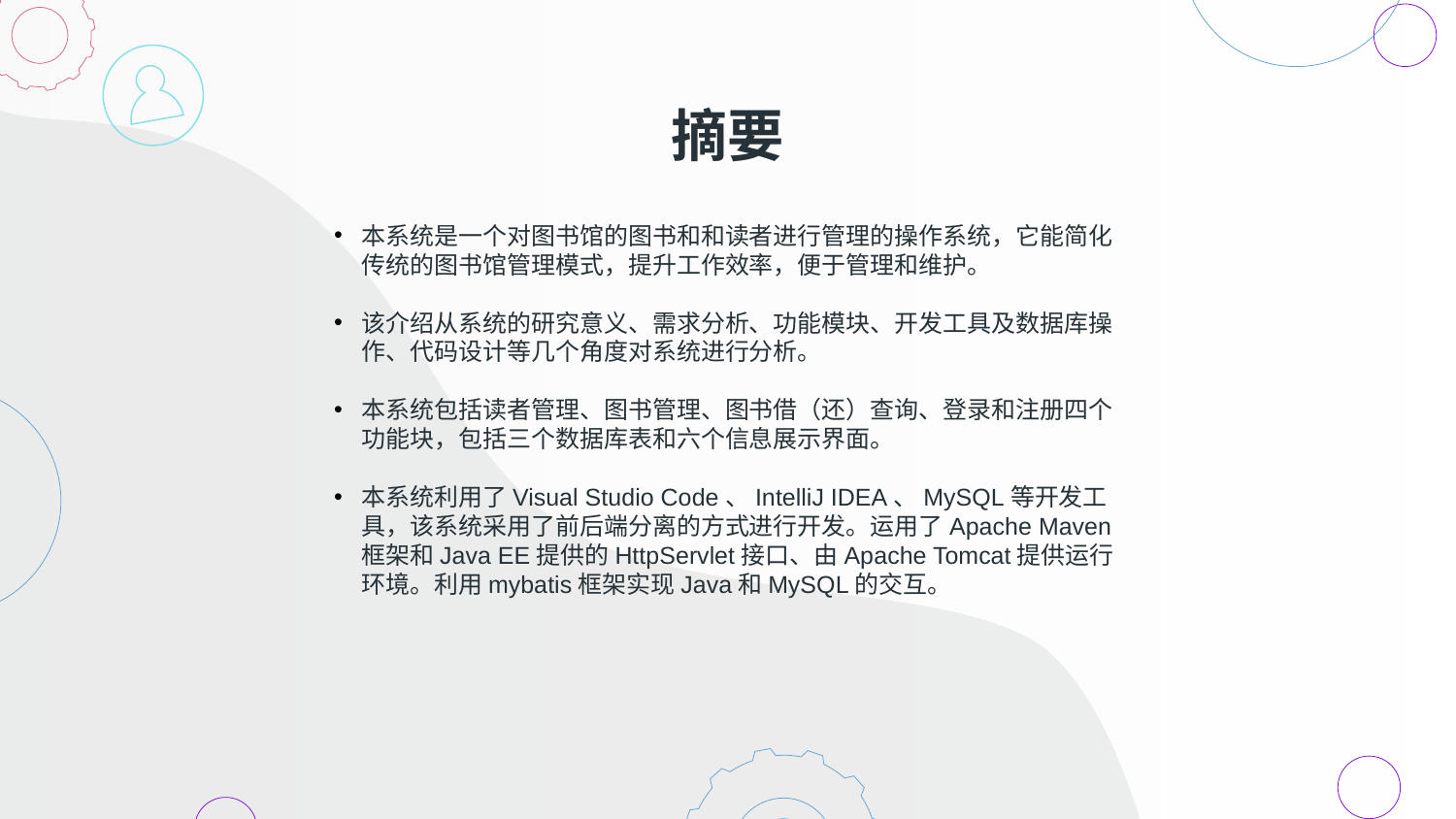

# 摘要
本系统是一个对图书馆的图书和和读者进行管理的操作系统，它能简化传统的图书馆管理模式，提升工作效率，便于管理和维护。

该介绍从系统的研究意义、需求分析、功能模块、开发工具及数据库操作、代码设计等几个角度对系统进行分析。

本系统包括读者管理、图书管理、图书借（还）查询、登录和注册四个功能块，包括三个数据库表和六个信息展示界面。

本系统利用了Visual Studio Code、IntelliJ IDEA、MySQL等开发工具，该系统采用了前后端分离的方式进行开发。运用了Apache Maven框架和Java EE提供的HttpServlet接口、由Apache Tomcat提供运行环境。利用mybatis框架实现Java和MySQL的交互。